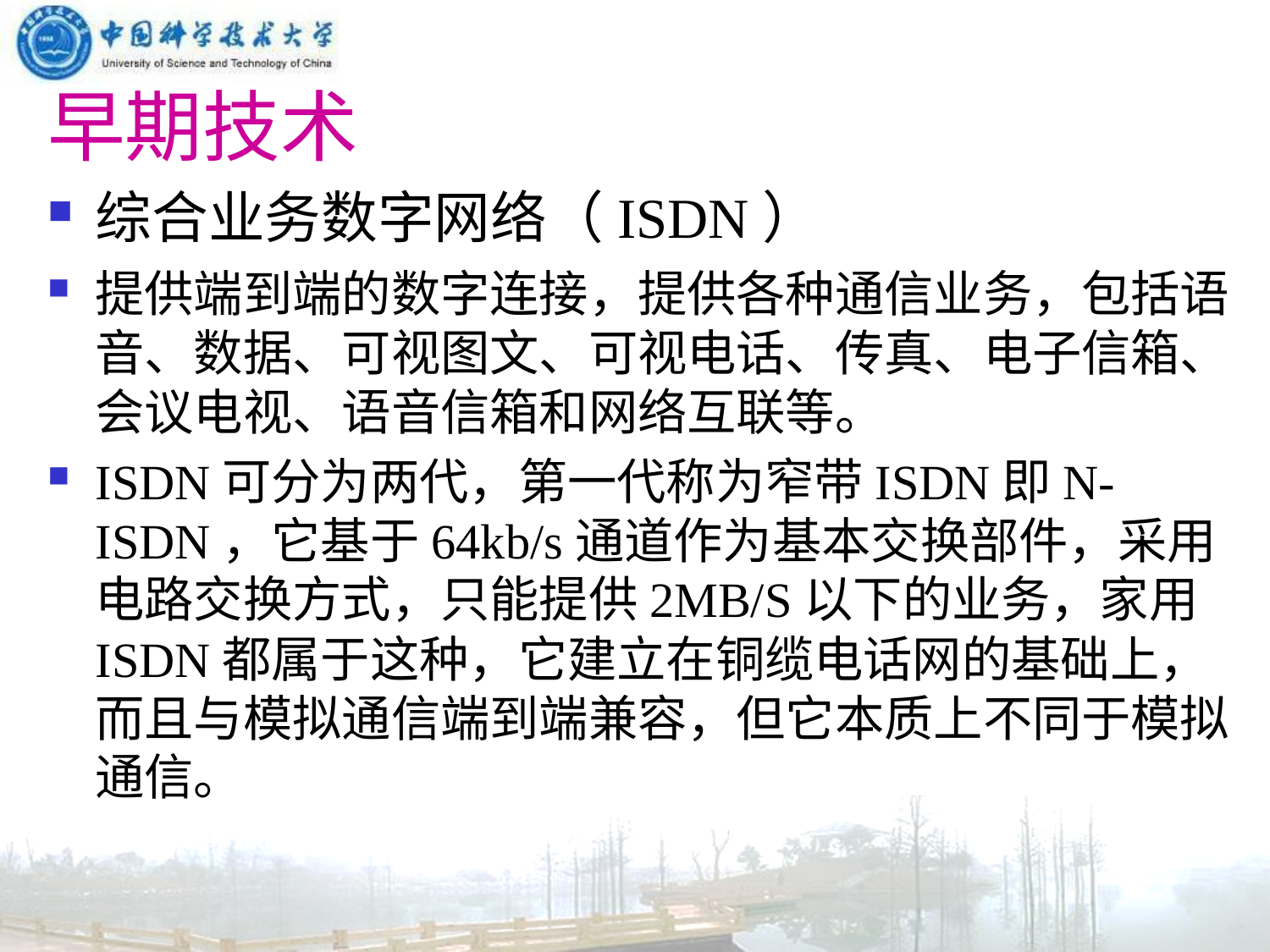

早期技术
# 综合业务数字网络（ISDN）
提供端到端的数字连接，提供各种通信业务，包括语音、数据、可视图文、可视电话、传真、电子信箱、会议电视、语音信箱和网络互联等。
ISDN可分为两代，第一代称为窄带ISDN即N-ISDN，它基于64kb/s通道作为基本交换部件，采用电路交换方式，只能提供2MB/S以下的业务，家用ISDN都属于这种，它建立在铜缆电话网的基础上，而且与模拟通信端到端兼容，但它本质上不同于模拟通信。